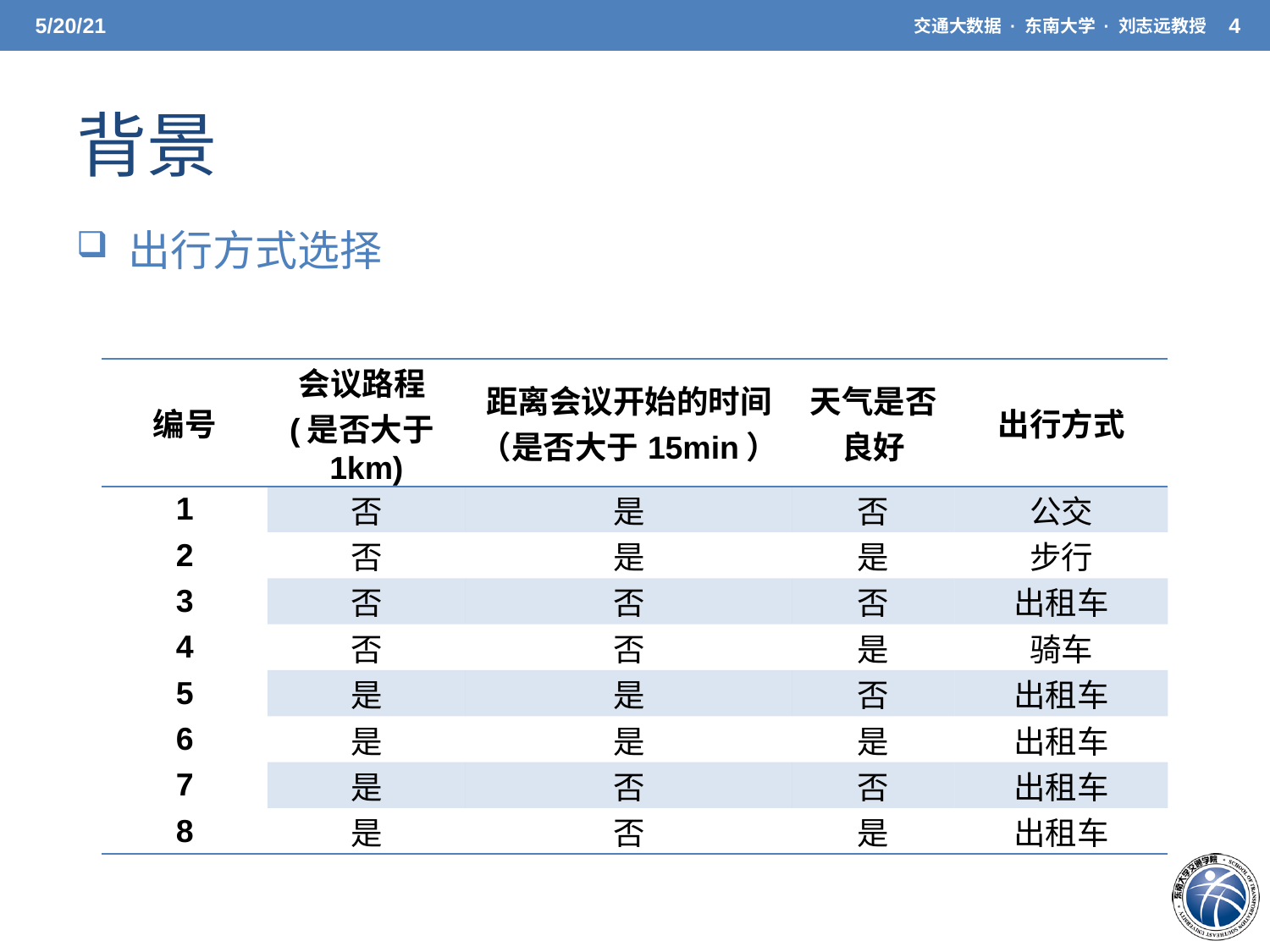

5/20/21
交通大数据 · 东南大学 · 刘志远教授
4
# 背景
 出行方式选择
| 编号 | 会议路程(是否大于1km) | 距离会议开始的时间（是否大于15min） | 天气是否良好 | 出行方式 |
| --- | --- | --- | --- | --- |
| 1 | 否 | 是 | 否 | 公交 |
| 2 | 否 | 是 | 是 | 步行 |
| 3 | 否 | 否 | 否 | 出租车 |
| 4 | 否 | 否 | 是 | 骑车 |
| 5 | 是 | 是 | 否 | 出租车 |
| 6 | 是 | 是 | 是 | 出租车 |
| 7 | 是 | 否 | 否 | 出租车 |
| 8 | 是 | 否 | 是 | 出租车 |